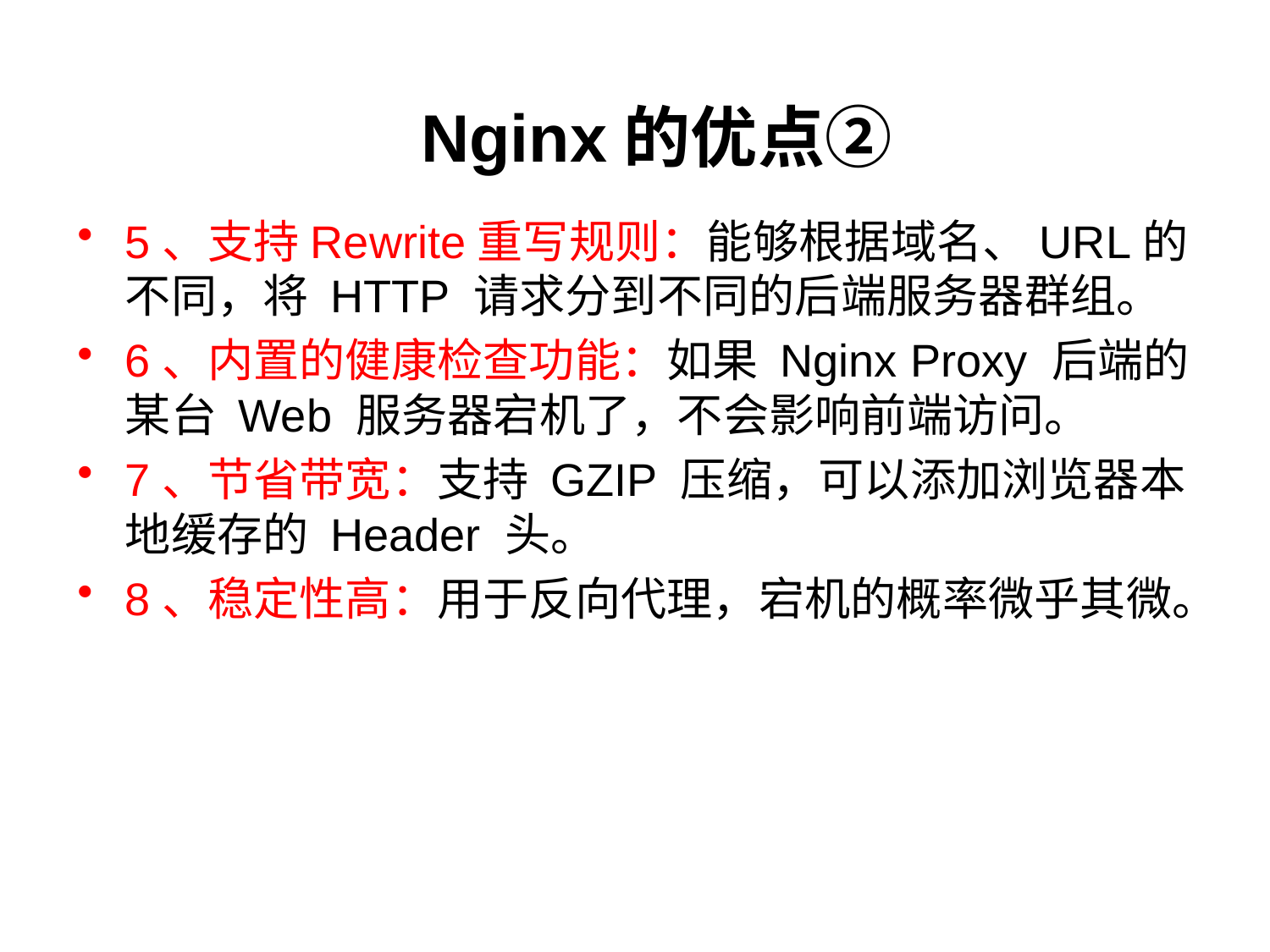

Nginx的优点②
5、支持Rewrite重写规则：能够根据域名、URL的不同，将 HTTP 请求分到不同的后端服务器群组。
6、内置的健康检查功能：如果 Nginx Proxy 后端的某台 Web 服务器宕机了，不会影响前端访问。
7、节省带宽：支持 GZIP 压缩，可以添加浏览器本地缓存的 Header 头。
8、稳定性高：用于反向代理，宕机的概率微乎其微。